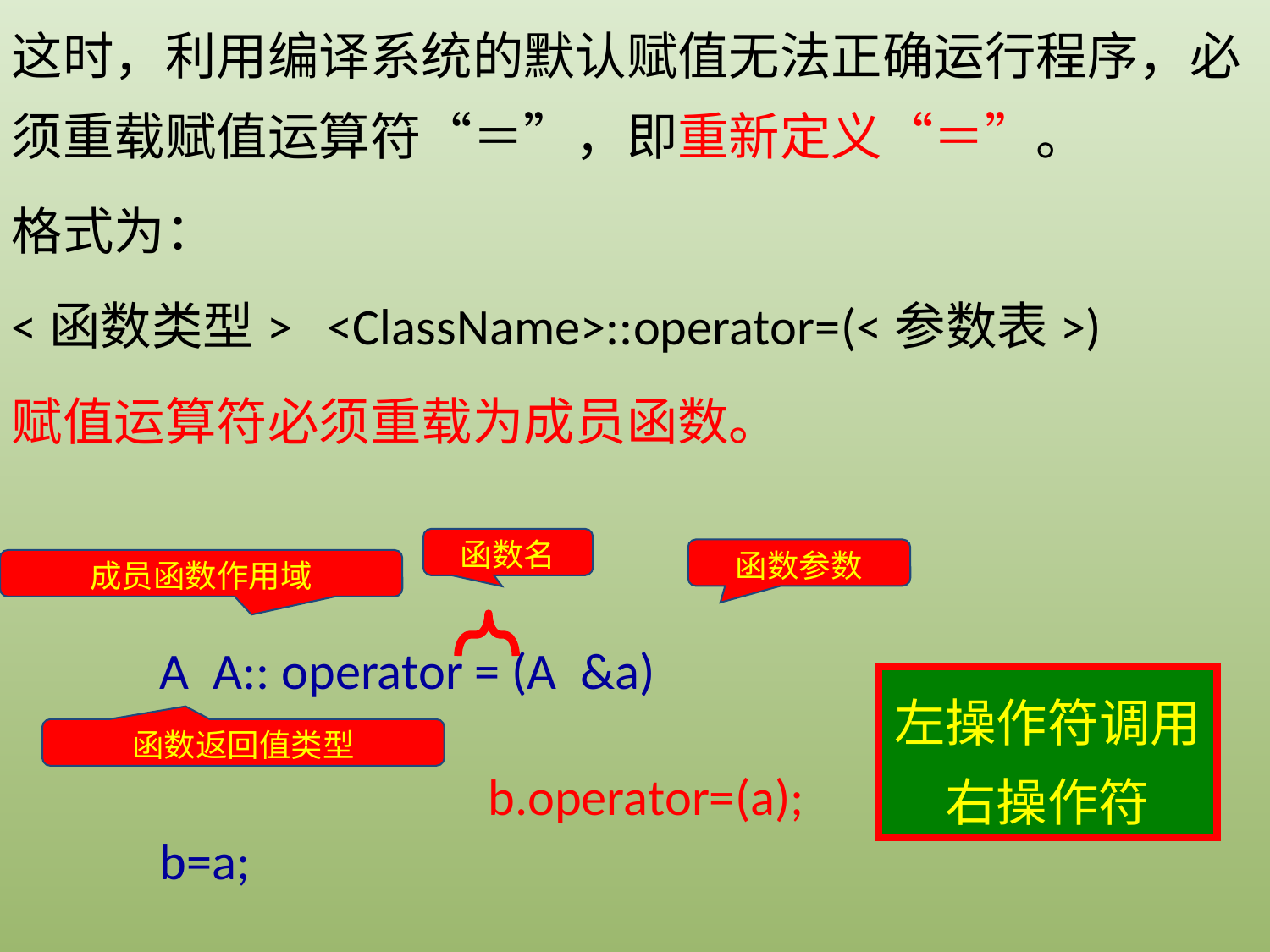

这时，利用编译系统的默认赋值无法正确运行程序，必须重载赋值运算符“＝”，即重新定义“＝”。
格式为：
<函数类型>   <ClassName>::operator=(<参数表>)
赋值运算符必须重载为成员函数。
函数名
函数参数
成员函数作用域

A  A:: operator = (A  &a)
左操作符调用右操作符
函数返回值类型
b.operator=(a);
b=a;
875